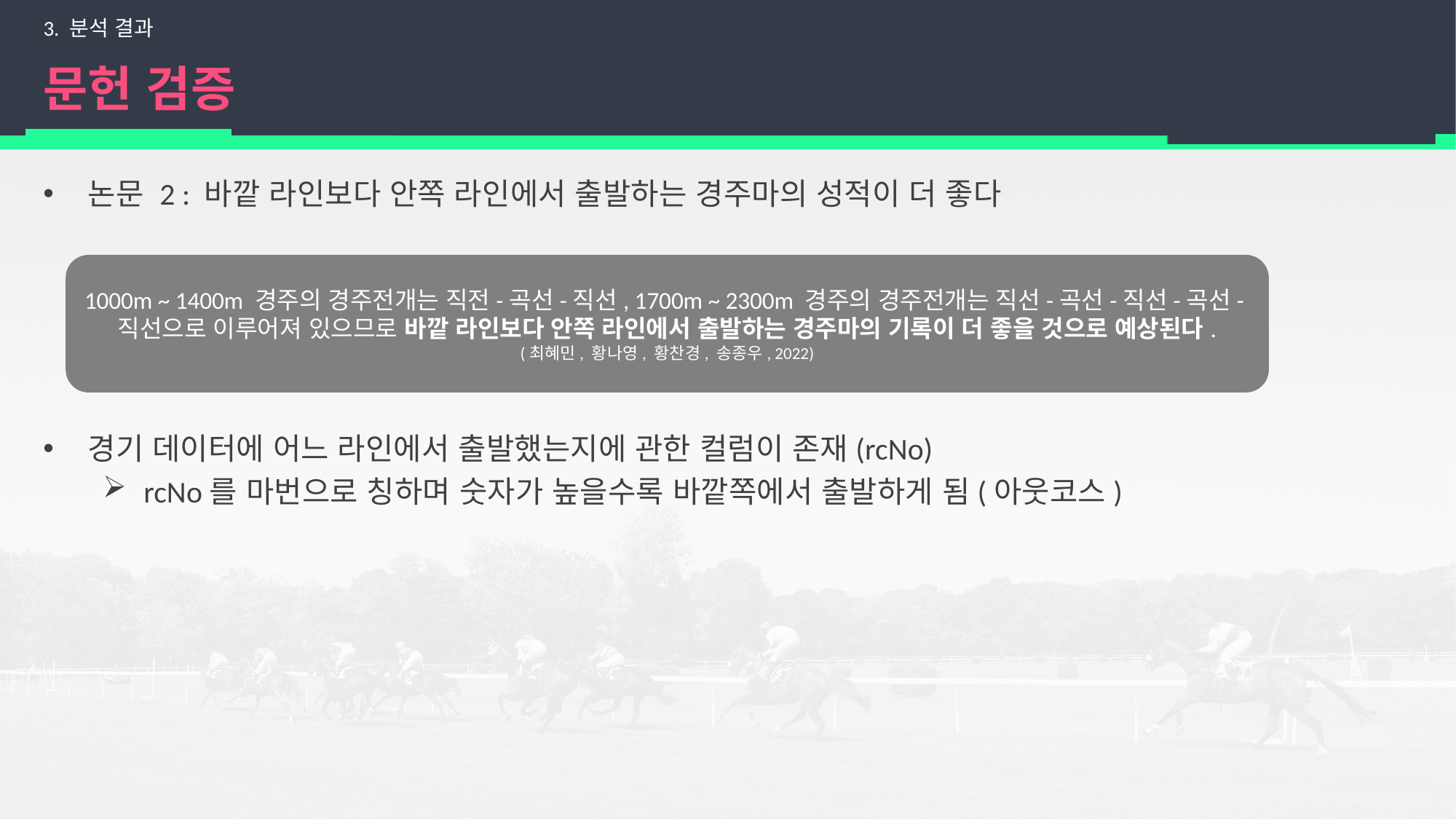

3. 분석 결과
# 문헌 검증
논문 2 : 바깥 라인보다 안쪽 라인에서 출발하는 경주마의 성적이 더 좋다

경기 데이터에 어느 라인에서 출발했는지에 관한 컬럼이 존재(rcNo)
rcNo를 마번으로 칭하며 숫자가 높을수록 바깥쪽에서 출발하게 됨(아웃코스)

1000m ~ 1400m 경주의 경주전개는 직전-곡선-직선, 1700m ~ 2300m 경주의 경주전개는 직선-곡선-직선-곡선-직선으로 이루어져 있으므로 바깥 라인보다 안쪽 라인에서 출발하는 경주마의 기록이 더 좋을 것으로 예상된다.
(최혜민, 황나영, 황찬경, 송종우, 2022)